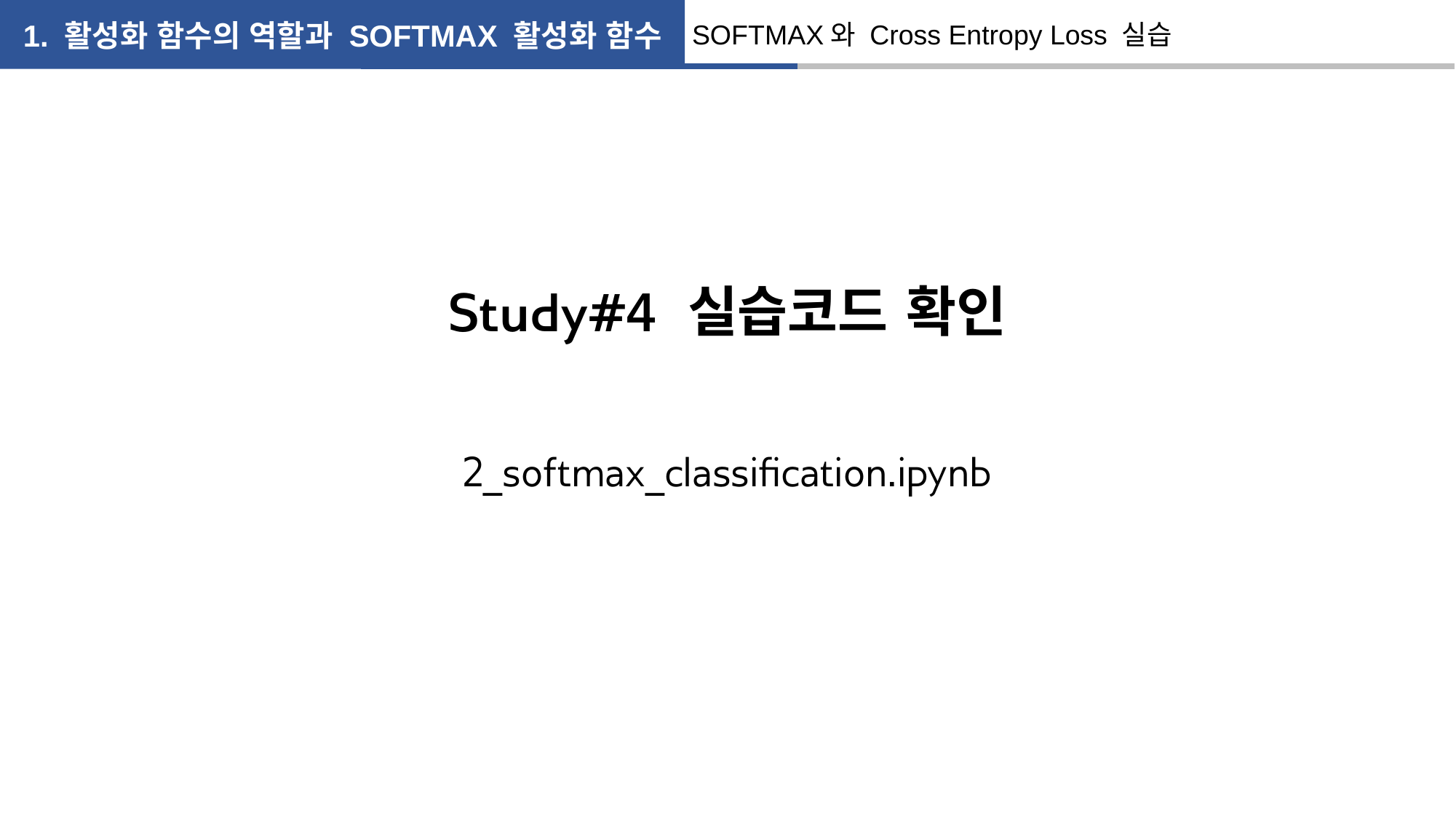

1. 활성화 함수의 역할과 SOFTMAX 활성화 함수
SOFTMAX와 Cross Entropy Loss 실습
Study#4 실습코드 확인

2_softmax_classification.ipynb